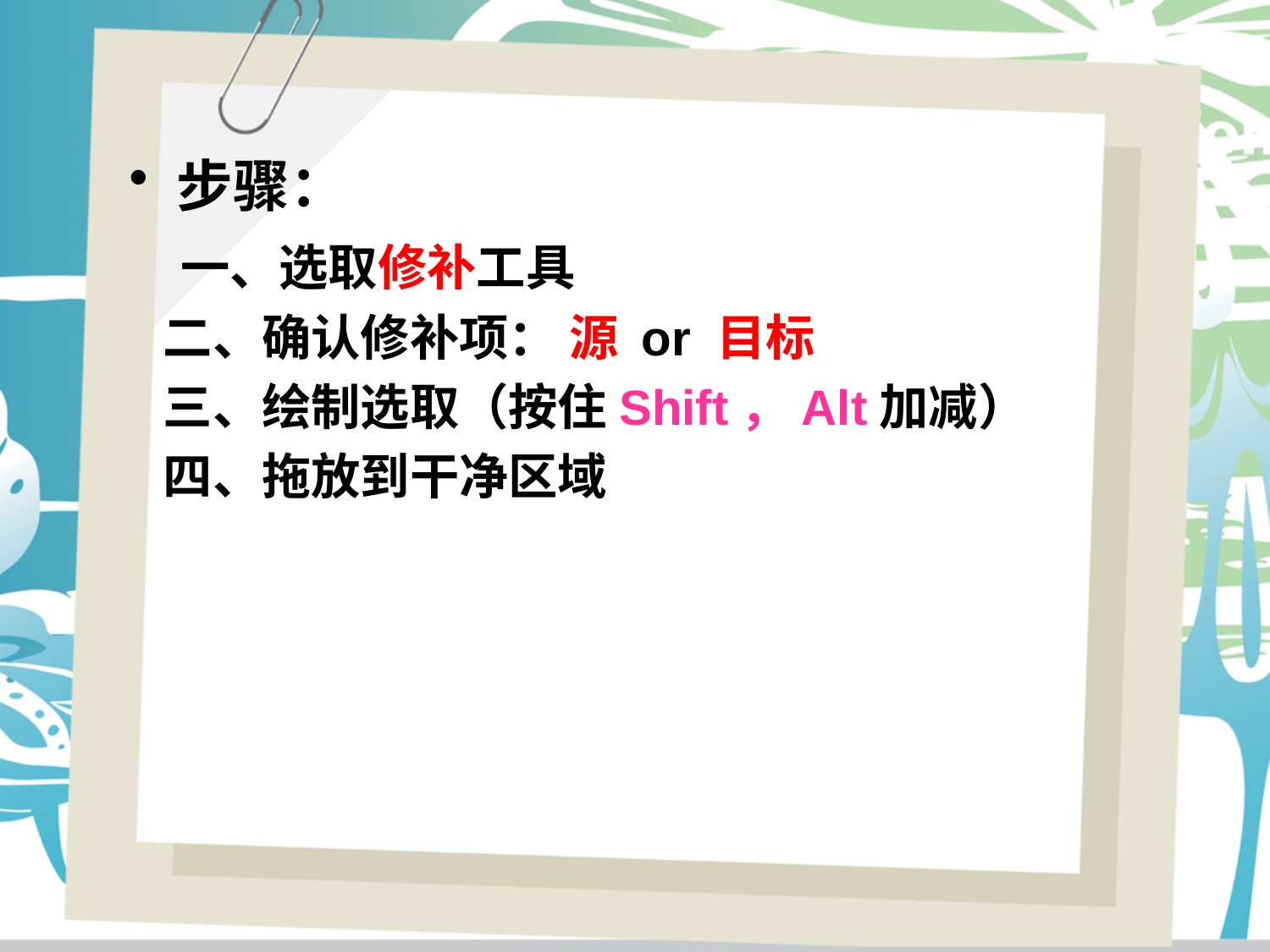

步骤：
   一、选取修补工具
  二、确认修补项： 源 or 目标
  三、绘制选取（按住Shift，Alt加减）
  四、拖放到干净区域